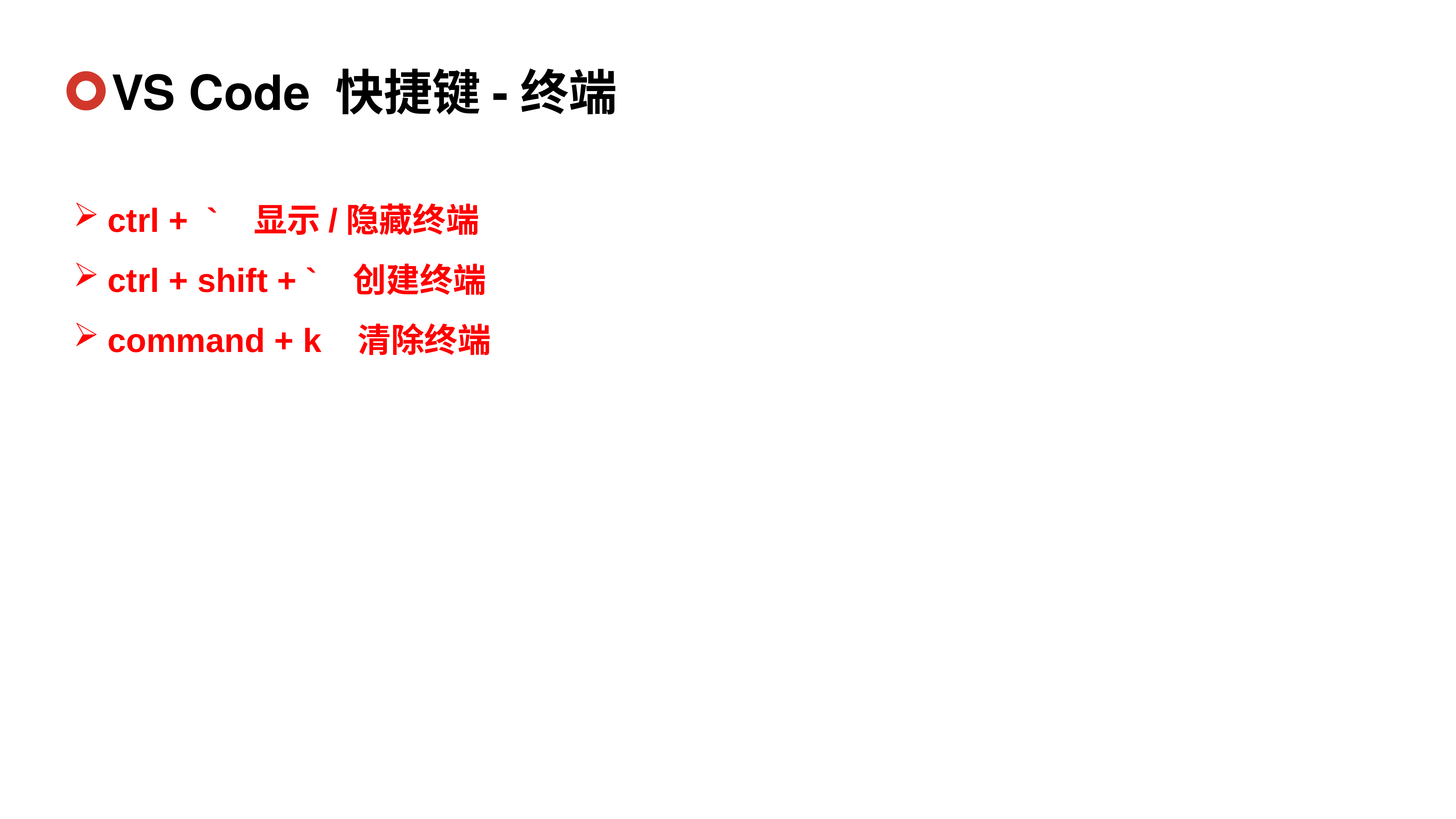

VS Code 快捷键-终端

ctrl +  `   显示/隐藏终端
ctrl + shift + `   创建终端
command + k   清除终端